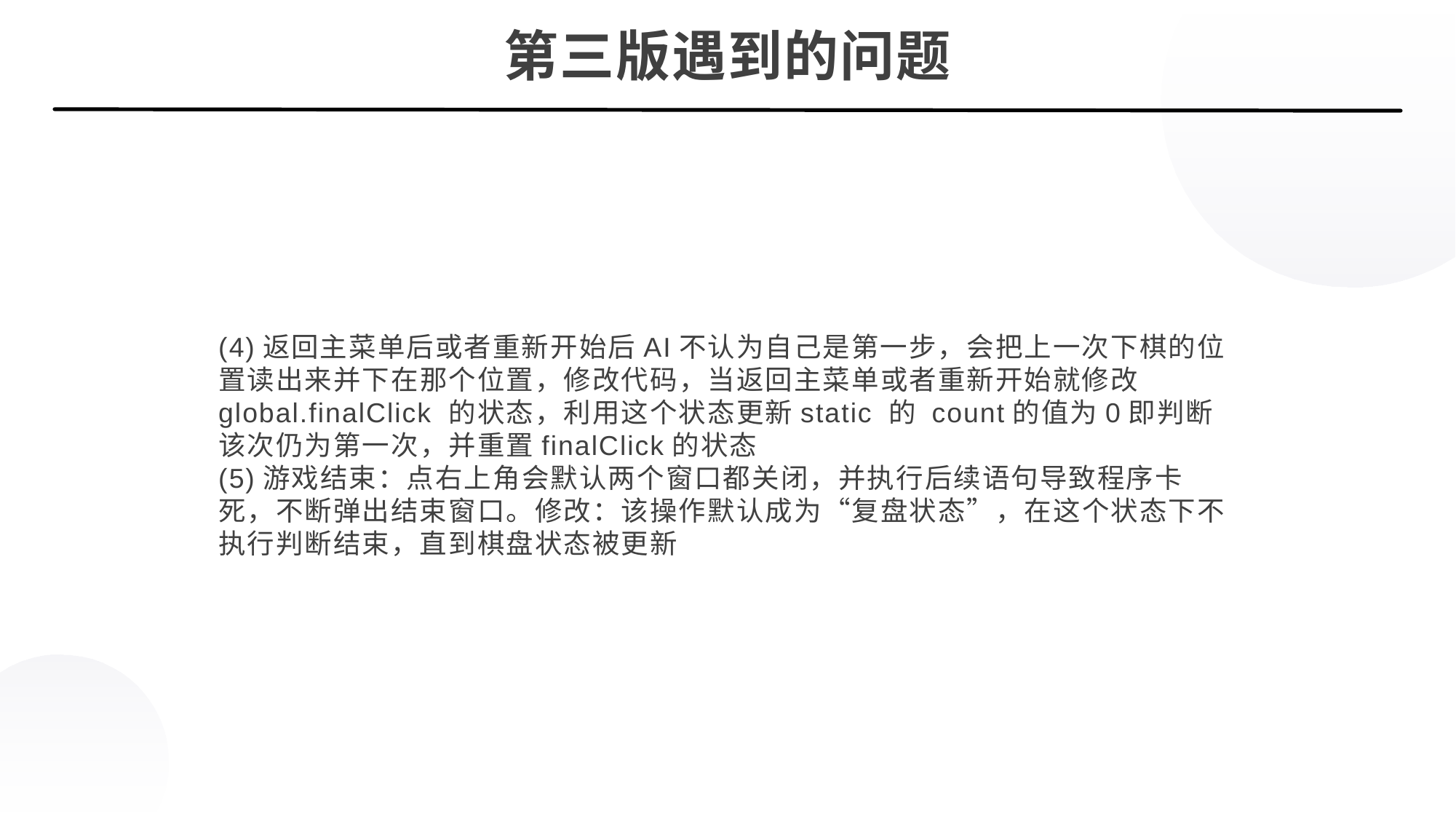

第三版遇到的问题
(4)返回主菜单后或者重新开始后AI不认为自己是第一步，会把上一次下棋的位置读出来并下在那个位置，修改代码，当返回主菜单或者重新开始就修改global.finalClick 的状态，利用这个状态更新static 的 count的值为0即判断该次仍为第一次，并重置finalClick的状态
(5)游戏结束：点右上角会默认两个窗口都关闭，并执行后续语句导致程序卡死，不断弹出结束窗口。修改：该操作默认成为“复盘状态”，在这个状态下不执行判断结束，直到棋盘状态被更新